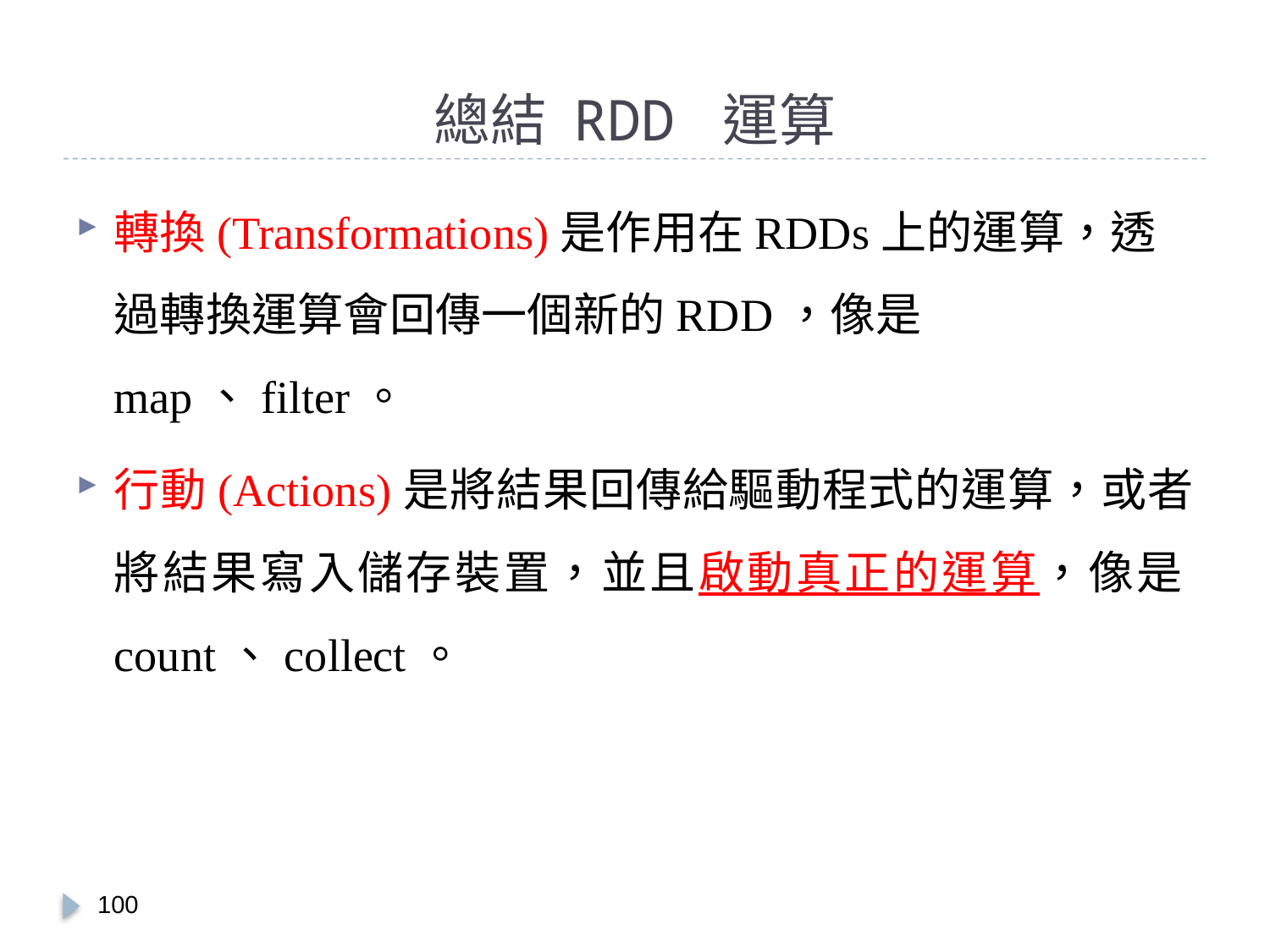

# 總結 RDD 運算
轉換(Transformations)是作用在RDDs上的運算，透過轉換運算會回傳一個新的RDD，像是map、filter。
行動(Actions)是將結果回傳給驅動程式的運算，或者將結果寫入儲存裝置，並且啟動真正的運算，像是count、collect。
100